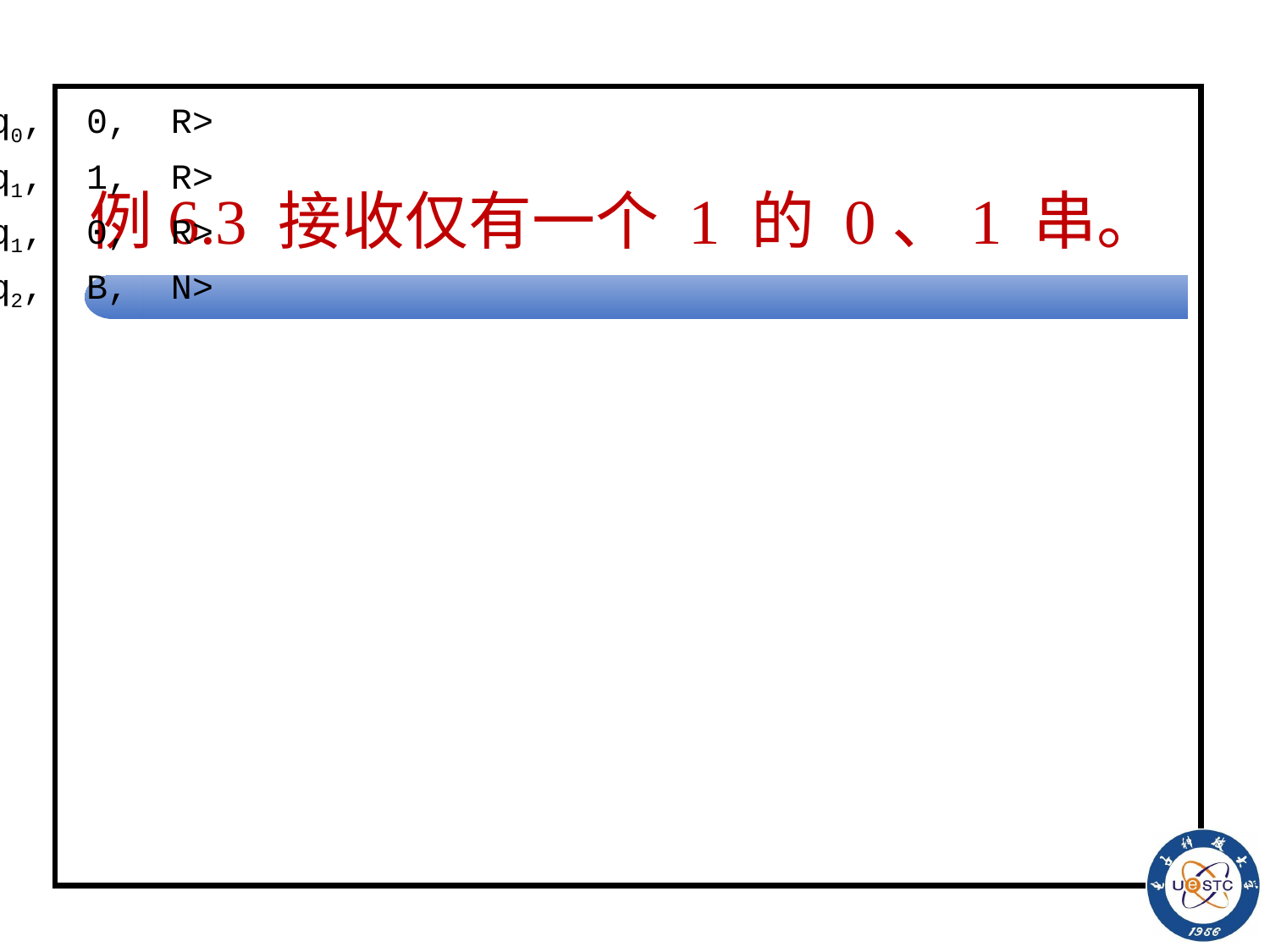

# 例6.3 接收仅有一个 1 的 0、1 串。
TM=({q0,  q1,  q2},  {0,  1},  q0,  q2,  δ)
∑′={0,  1,  B}
<q0,  0,  q0,  0,  R>
<q0,  1,  q1,  1,  R>
<q1,  0,  q1,  0,  R>
<q1,  B,  q2,  B,  N>